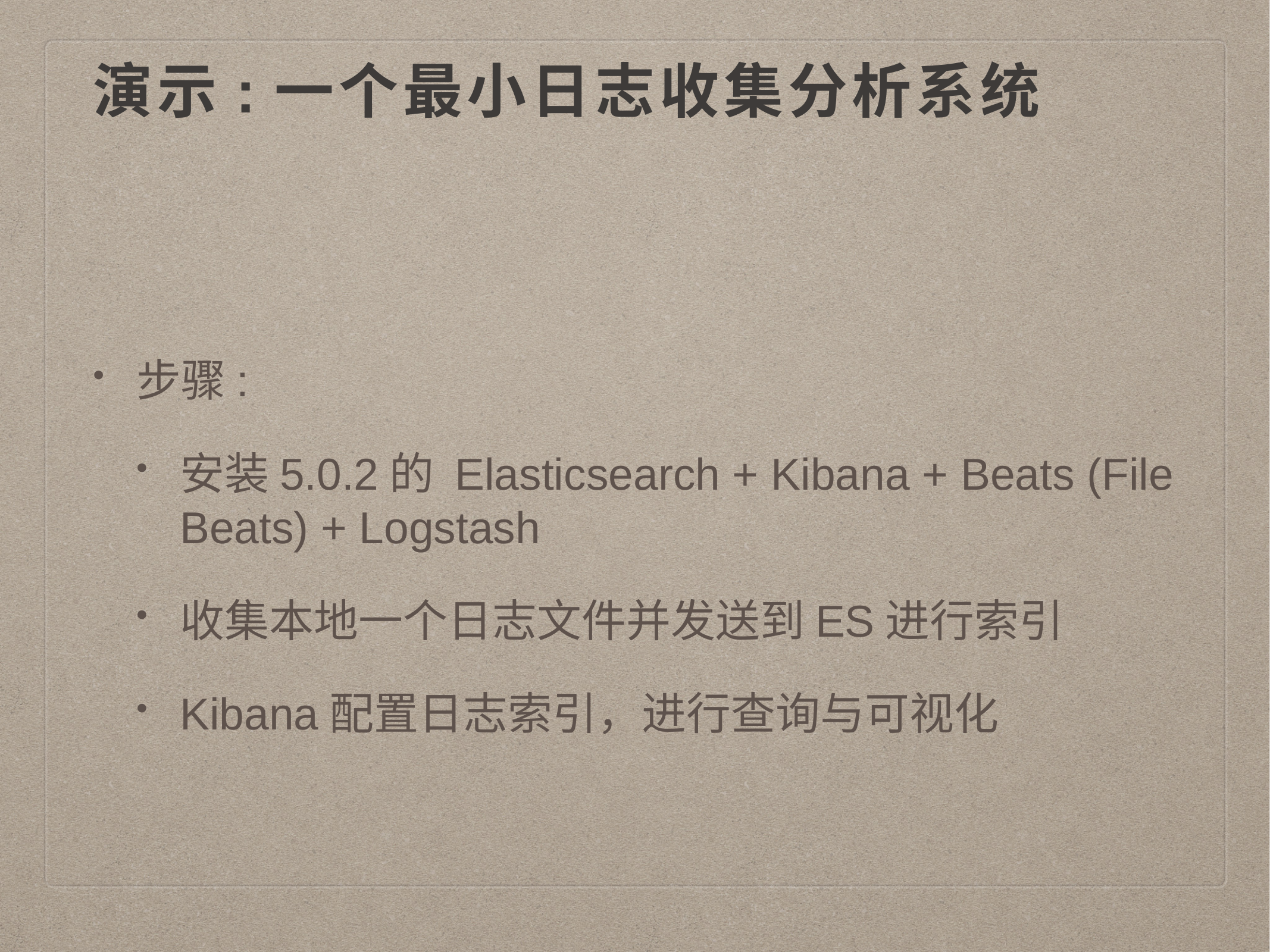

# 演示:一个最小日志收集分析系统
步骤:
安装5.0.2的 Elasticsearch + Kibana + Beats (File Beats) + Logstash
收集本地一个日志文件并发送到ES进行索引
Kibana配置日志索引，进行查询与可视化
5